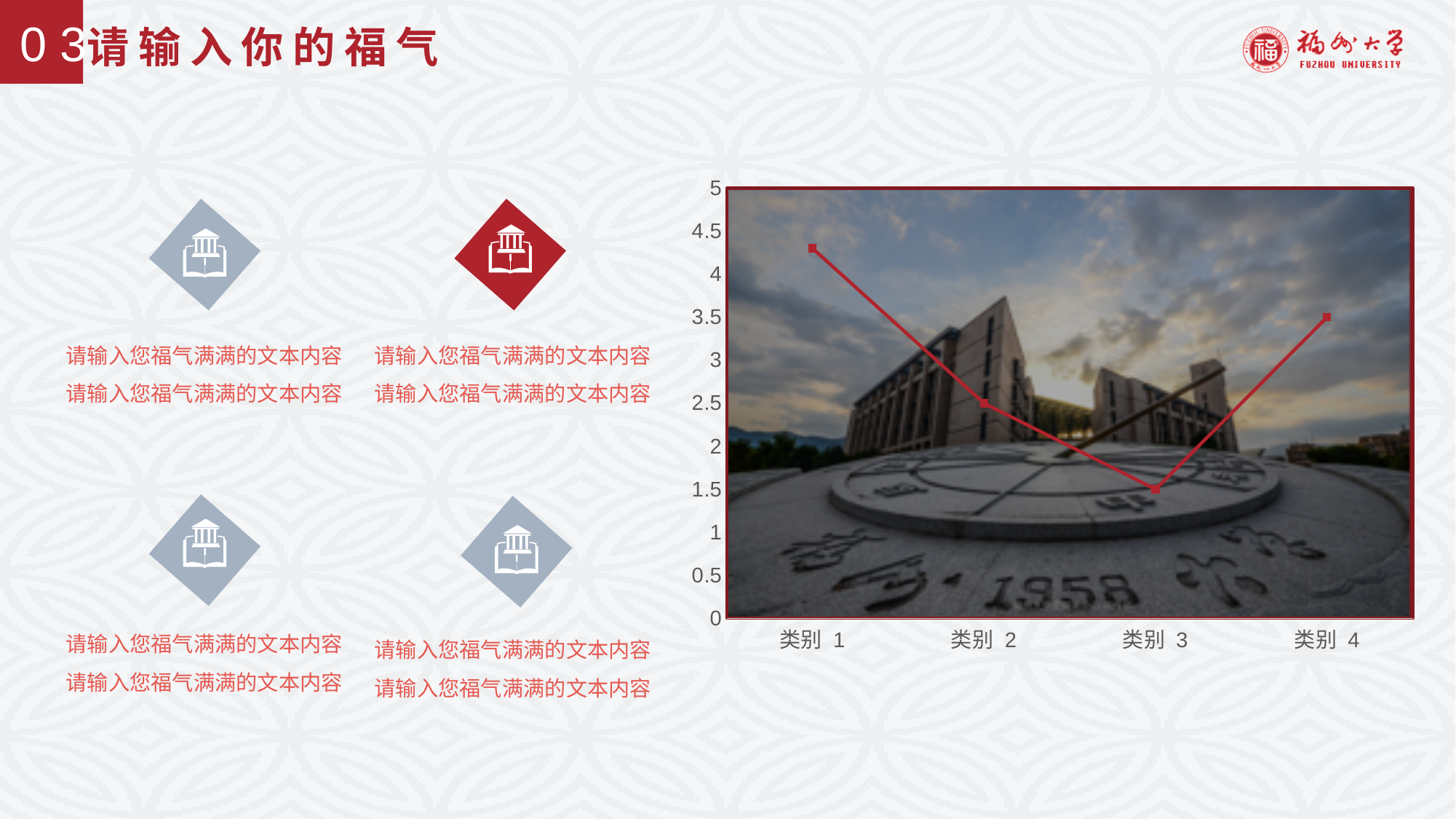

# 请输入你的福气
0 3

### Chart

| Category | 系列 1 |
|---|---|
| 类别 1 | 4.3 |
| 类别 2 | 2.5 |
| 类别 3 | 1.5 |
| 类别 4 | 3.5 |
请输入您福气满满的文本内容
请输入您福气满满的文本内容
请输入您福气满满的文本内容
请输入您福气满满的文本内容

请输入您福气满满的文本内容
请输入您福气满满的文本内容

请输入您福气满满的文本内容
请输入您福气满满的文本内容